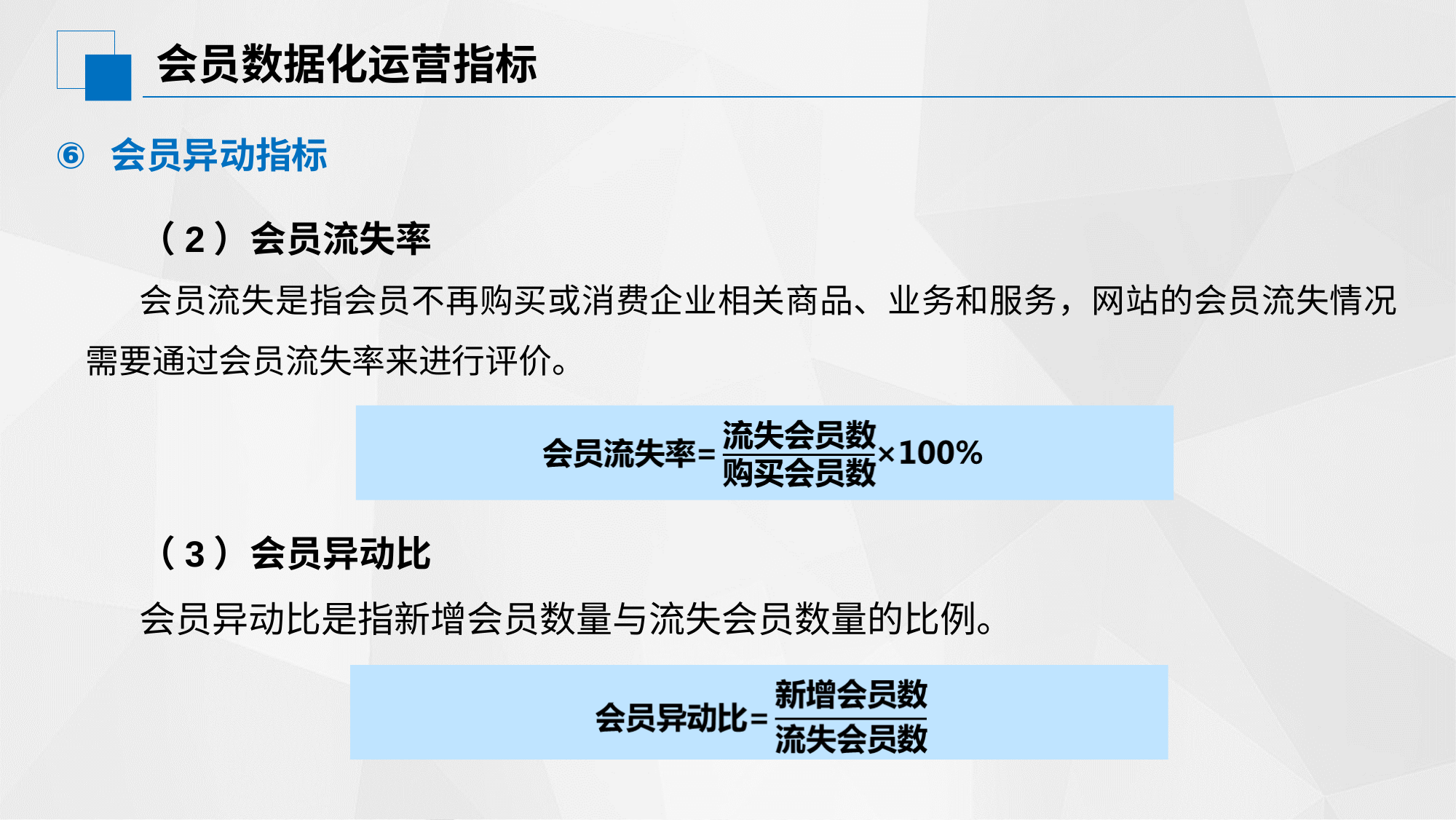

# 会员数据化运营指标
会员异动指标
（2）会员流失率
会员流失是指会员不再购买或消费企业相关商品、业务和服务，网站的会员流失情况需要通过会员流失率来进行评价。

（3）会员异动比
会员异动比是指新增会员数量与流失会员数量的比例。